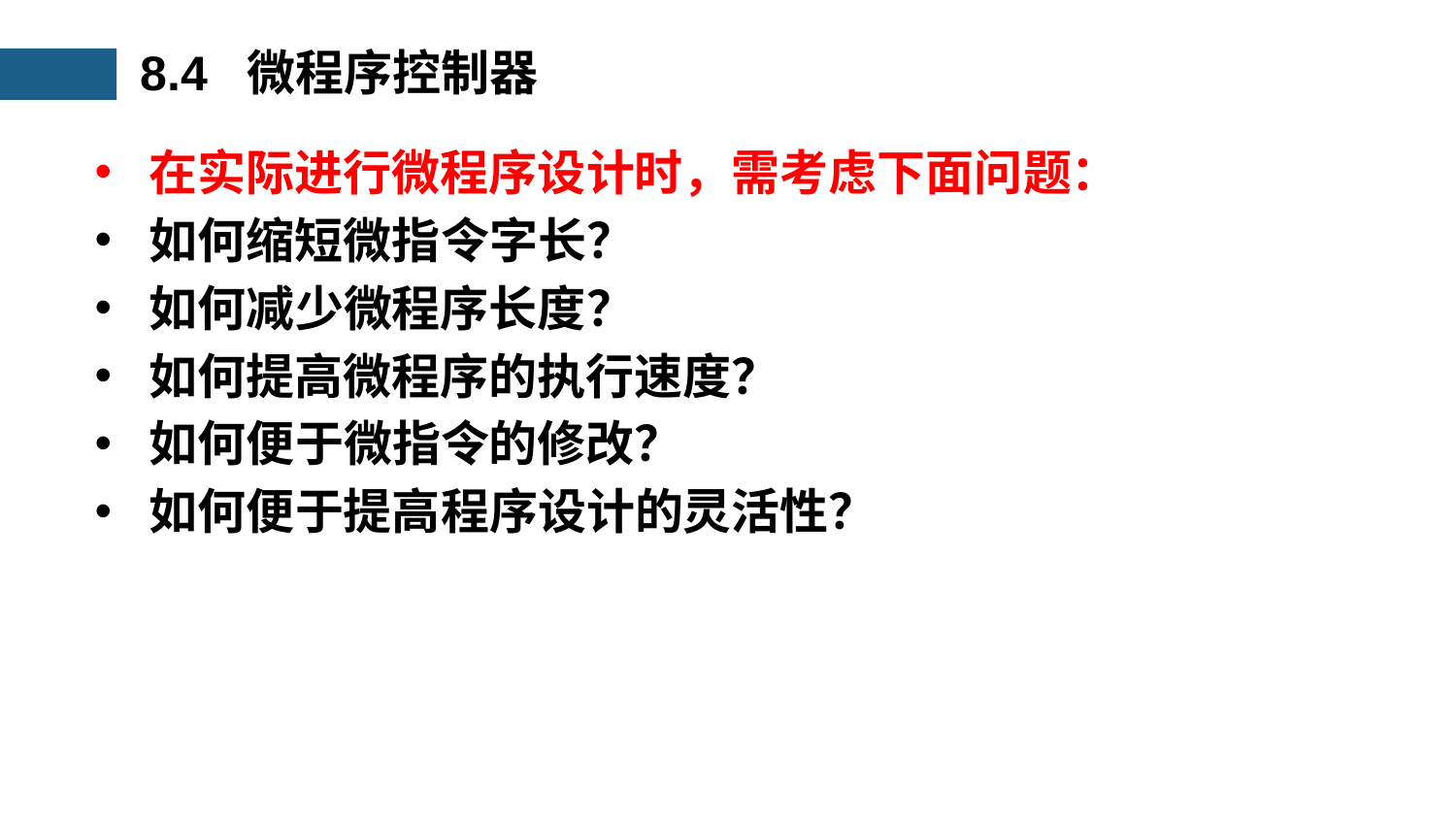

8.4  微程序控制器
在实际进行微程序设计时，需考虑下面问题：
如何缩短微指令字长？
如何减少微程序长度？
如何提高微程序的执行速度？
如何便于微指令的修改？
如何便于提高程序设计的灵活性？